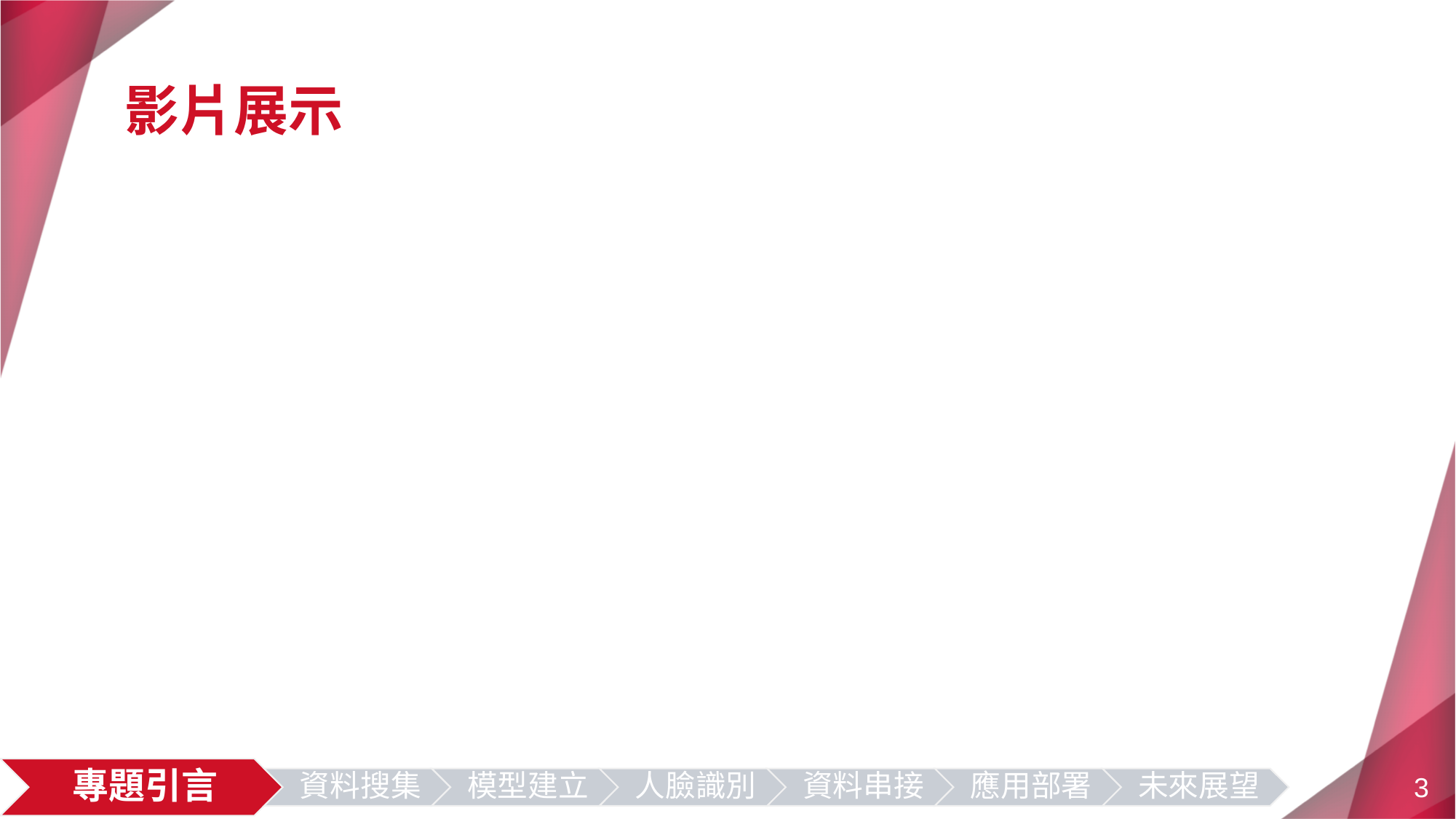

影片展示

專題引言
資料搜集
模型建立
人臉識別
資料串接
應用部署
未來展望
3